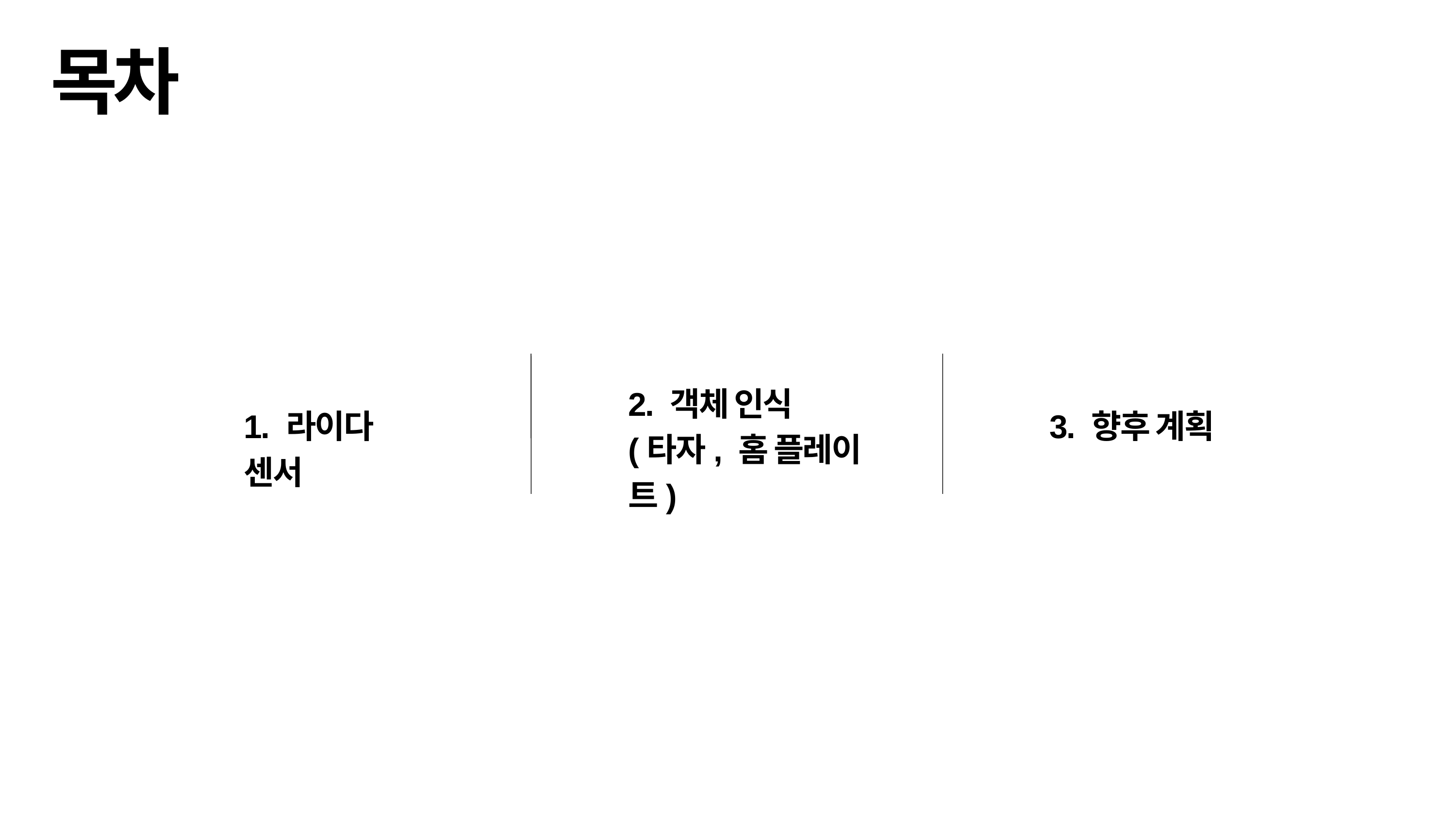

목차

2. 객체 인식
(타자, 홈 플레이트)
1. 라이다 센서
3. 향후 계획